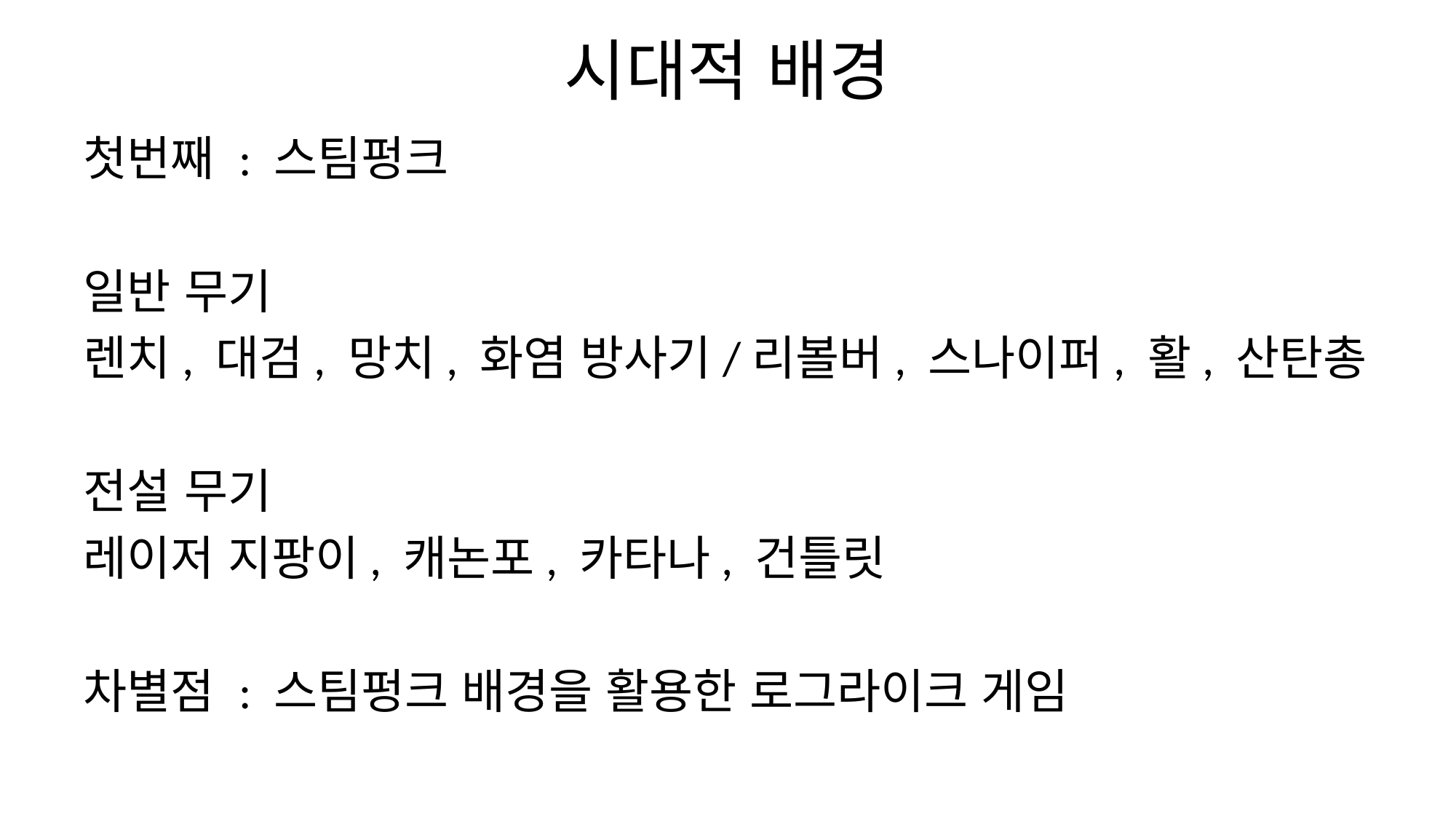

# 시대적 배경
첫번째 : 스팀펑크

일반 무기
렌치, 대검, 망치, 화염 방사기/리볼버, 스나이퍼, 활, 산탄총

전설 무기
레이저 지팡이, 캐논포, 카타나, 건틀릿

차별점 : 스팀펑크 배경을 활용한 로그라이크 게임